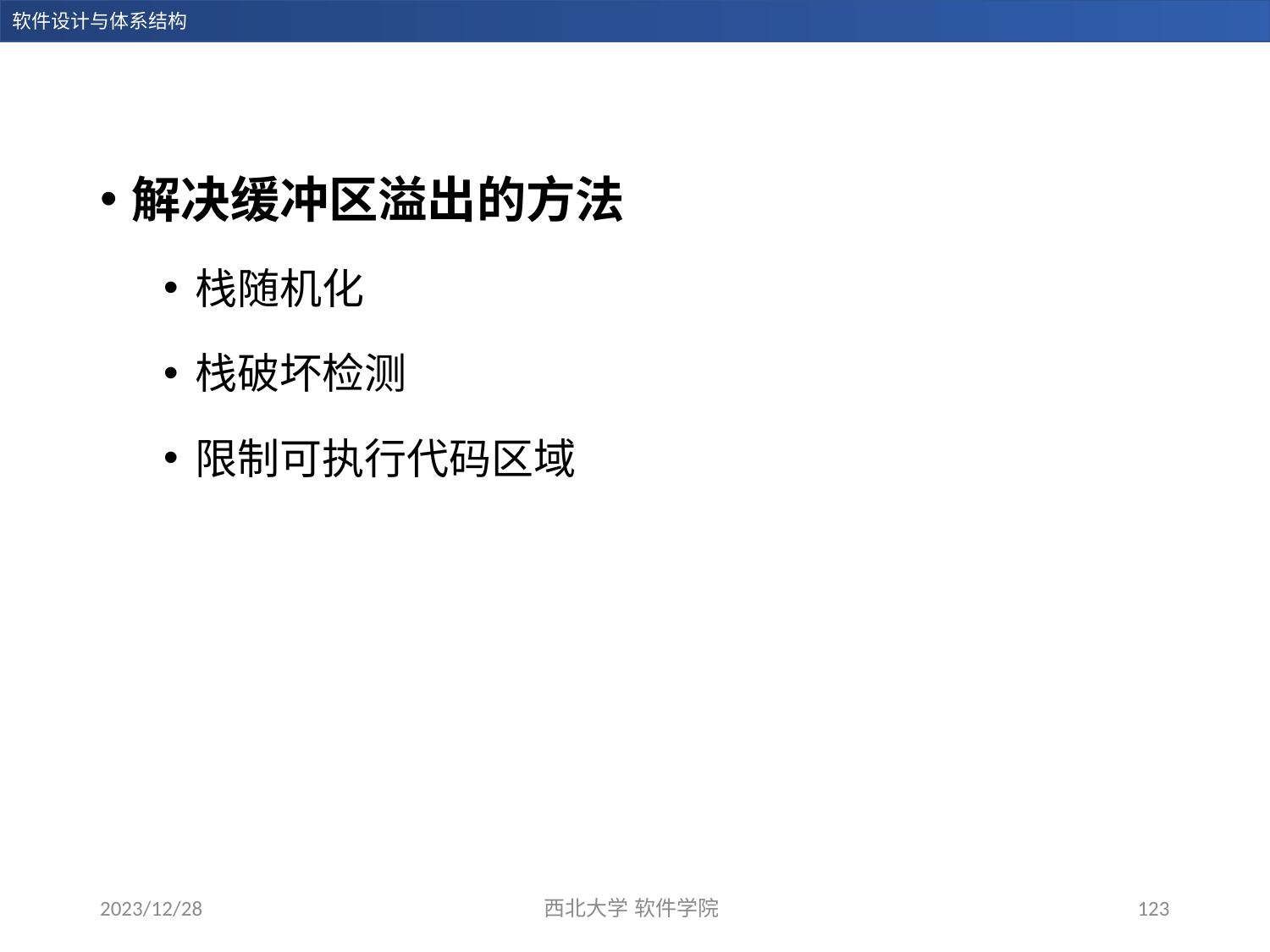

解决缓冲区溢出的方法
栈随机化
栈破坏检测
限制可执行代码区域
2023/12/28
西北大学 软件学院
123